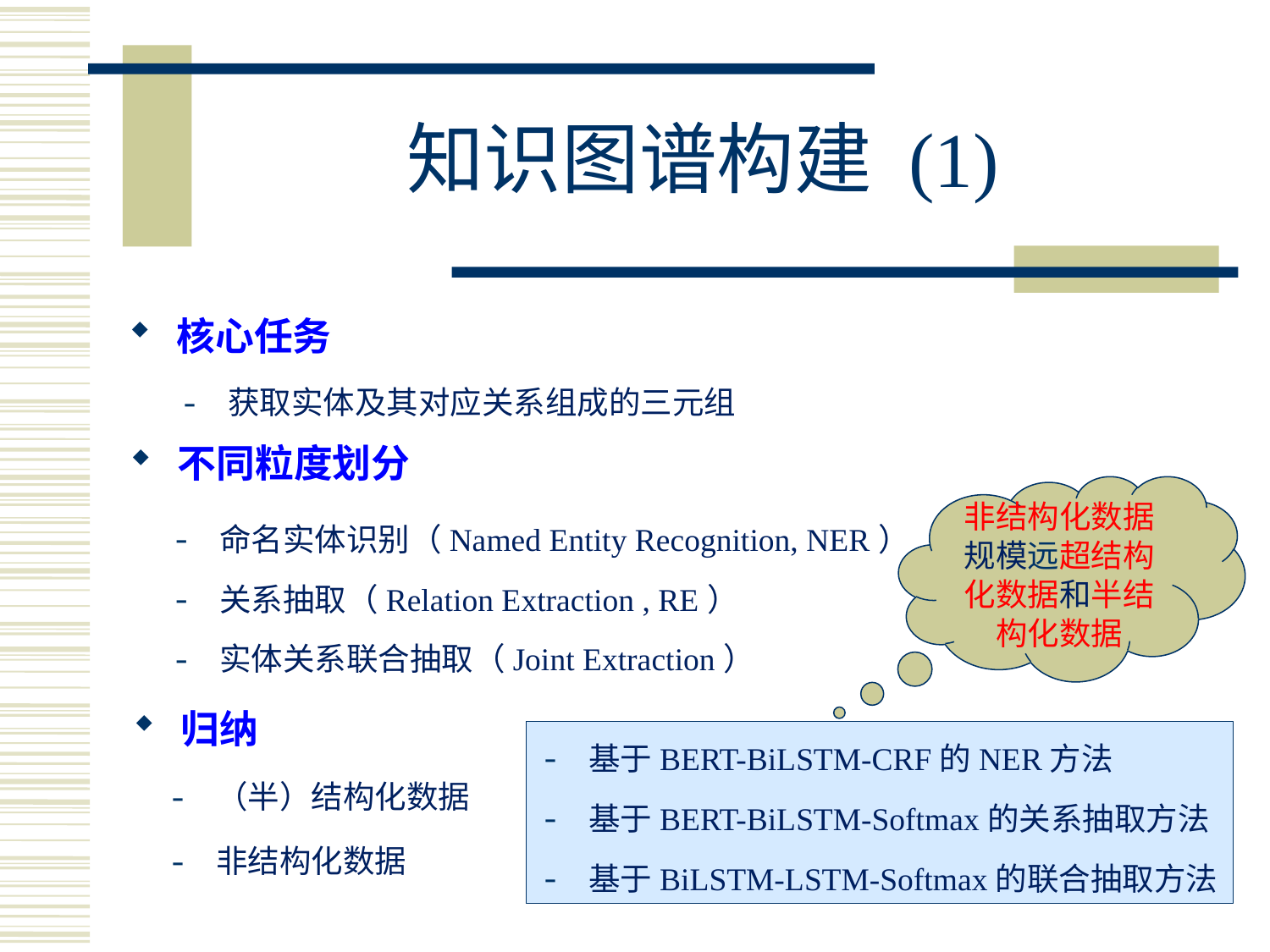

# 知识图谱构建 (1)

核心任务
获取实体及其对应关系组成的三元组
不同粒度划分
非结构化数据规模远超结构化数据和半结构化数据
命名实体识别（Named Entity Recognition, NER）
关系抽取（Relation Extraction , RE）
实体关系联合抽取（Joint Extraction）
归纳
基于BERT-BiLSTM-CRF的NER方法
基于BERT-BiLSTM-Softmax的关系抽取方法
基于BiLSTM-LSTM-Softmax的联合抽取方法
（半）结构化数据
非结构化数据